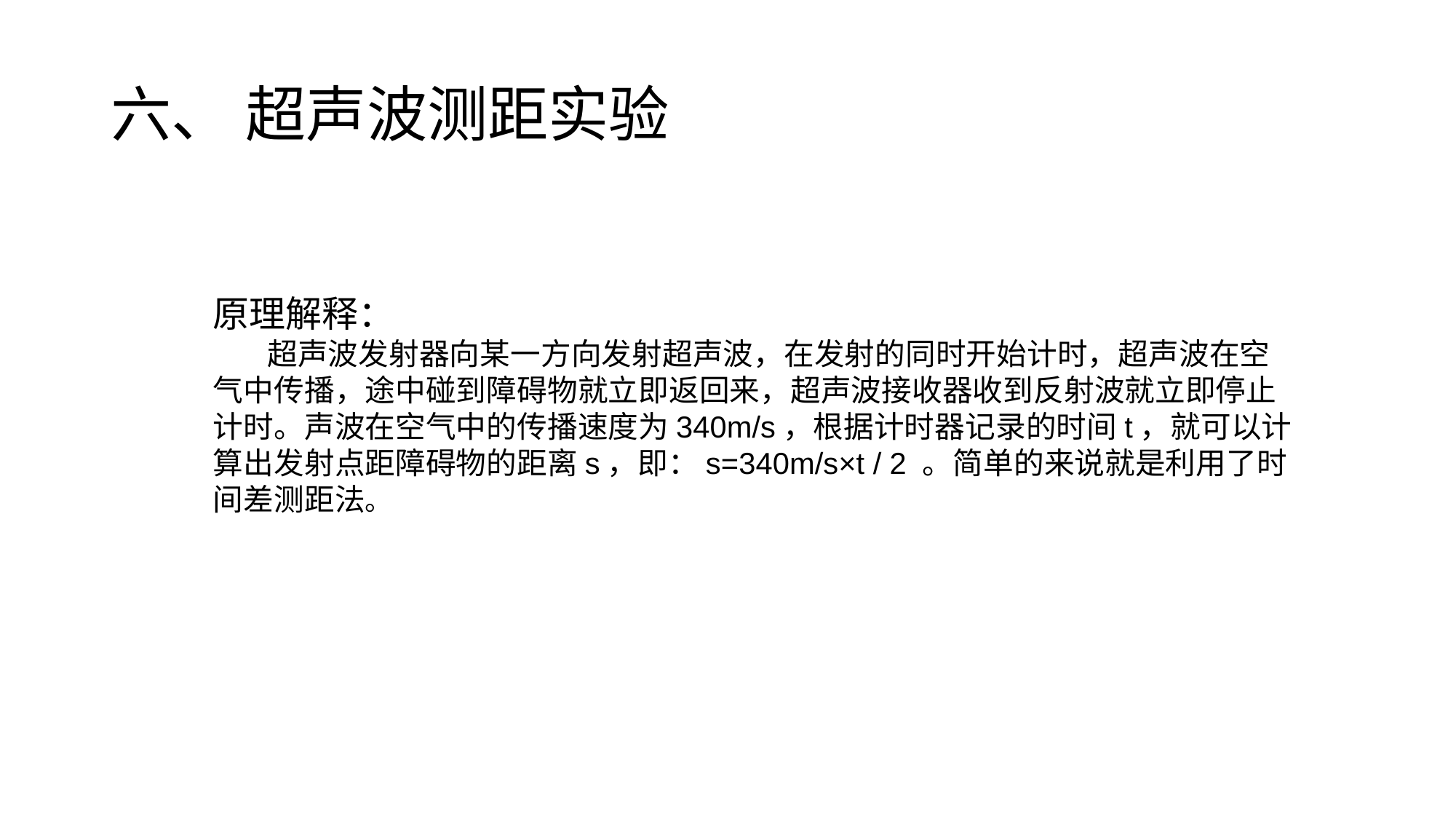

# 六、 超声波测距实验
原理解释：
       超声波发射器向某一方向发射超声波，在发射的同时开始计时，超声波在空气中传播，途中碰到障碍物就立即返回来，超声波接收器收到反射波就立即停止计时。声波在空气中的传播速度为340m/s，根据计时器记录的时间t，就可以计算出发射点距障碍物的距离s，即：s=340m/s×t / 2 。简单的来说就是利用了时间差测距法。